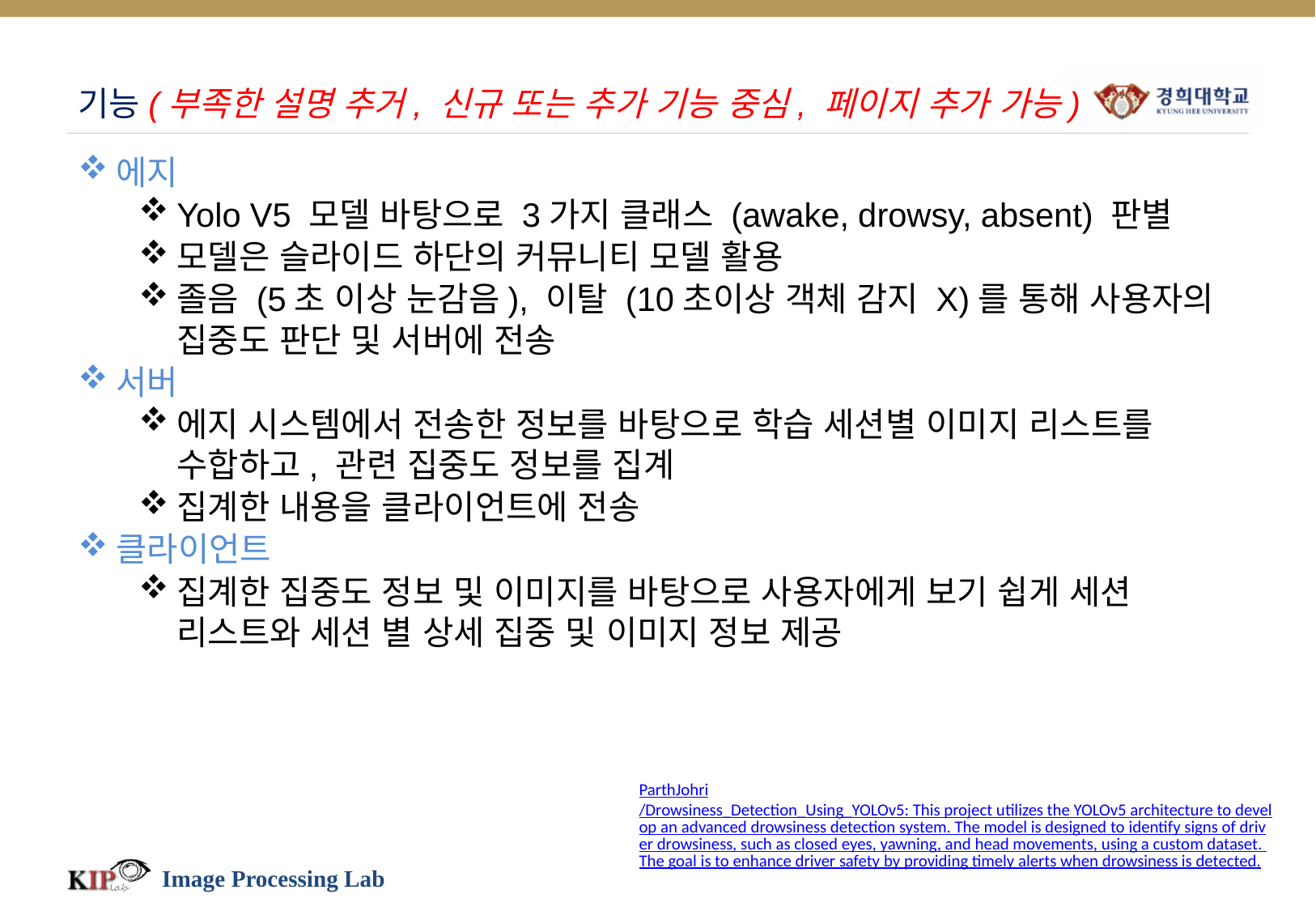

# 기능(부족한 설명 추거, 신규 또는 추가 기능 중심, 페이지 추가 가능)
에지
Yolo V5 모델 바탕으로 3가지 클래스 (awake, drowsy, absent) 판별
모델은 슬라이드 하단의 커뮤니티 모델 활용
졸음 (5초 이상 눈감음), 이탈 (10초이상 객체 감지 X)를 통해 사용자의 집중도 판단 및 서버에 전송
서버
에지 시스템에서 전송한 정보를 바탕으로 학습 세션별 이미지 리스트를 수합하고, 관련 집중도 정보를 집계
집계한 내용을 클라이언트에 전송
클라이언트
집계한 집중도 정보 및 이미지를 바탕으로 사용자에게 보기 쉽게 세션 리스트와 세션 별 상세 집중 및 이미지 정보 제공
ParthJohri/Drowsiness_Detection_Using_YOLOv5: This project utilizes the YOLOv5 architecture to develop an advanced drowsiness detection system. The model is designed to identify signs of driver drowsiness, such as closed eyes, yawning, and head movements, using a custom dataset. The goal is to enhance driver safety by providing timely alerts when drowsiness is detected.
Image Processing Lab